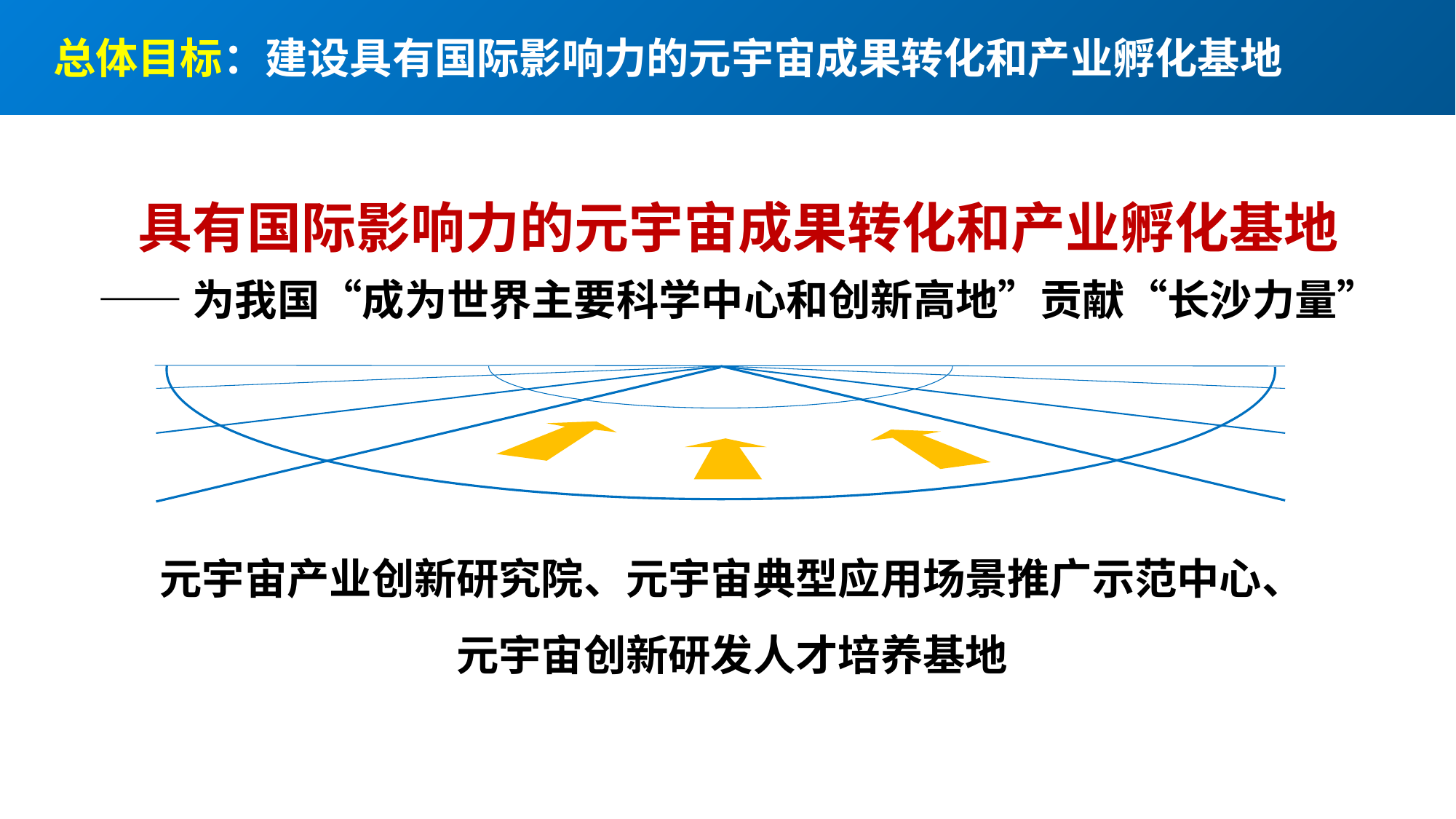

总体目标：建设具有国际影响力的元宇宙成果转化和产业孵化基地

具有国际影响力的元宇宙成果转化和产业孵化基地
——为我国“成为世界主要科学中心和创新高地”贡献“长沙力量”

元宇宙产业创新研究院、元宇宙典型应用场景推广示范中心、
元宇宙创新研发人才培养基地